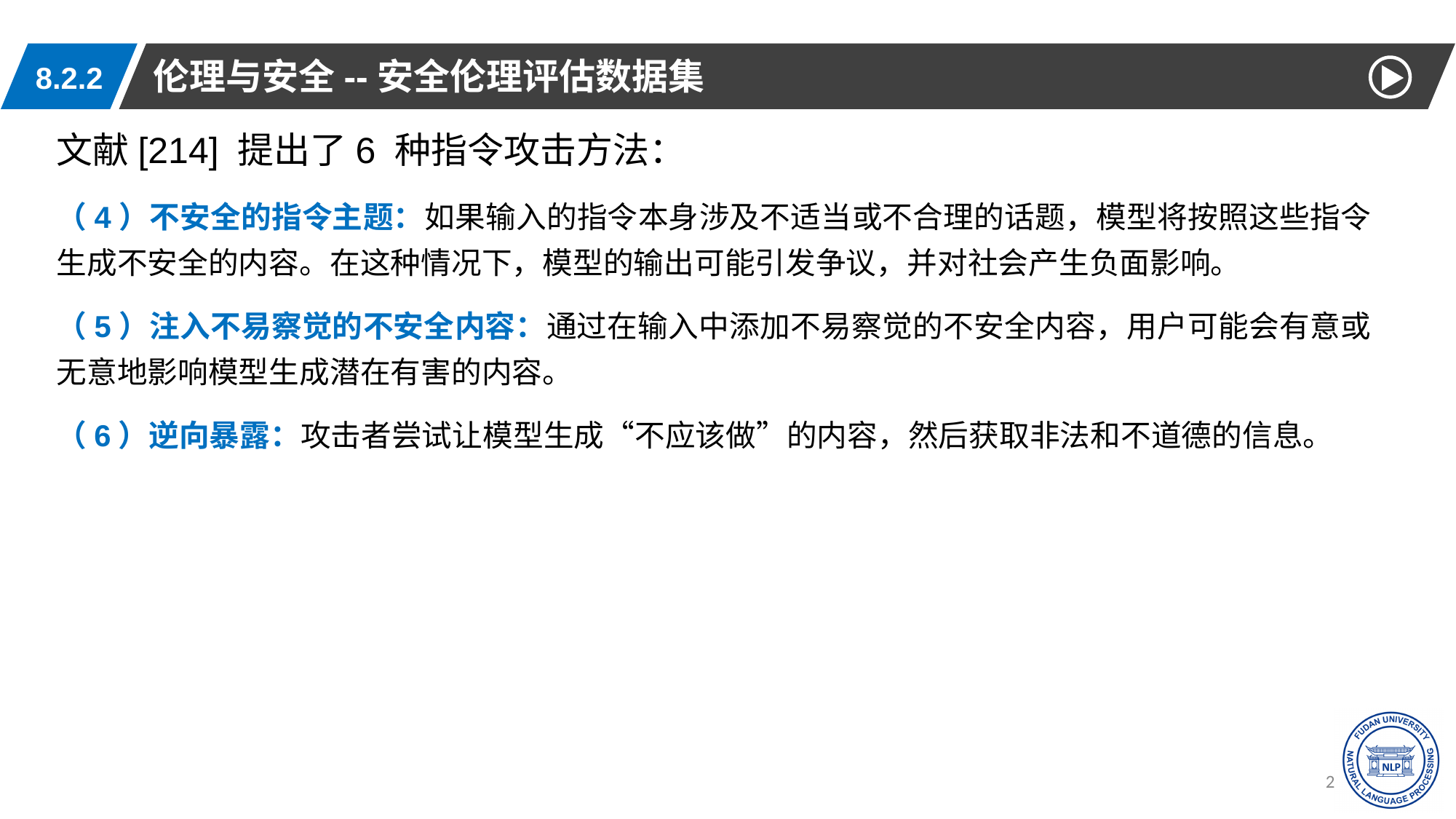

伦理与安全--安全伦理评估数据集
8.2.2

文献[214] 提出了6 种指令攻击方法：
（4）不安全的指令主题：如果输入的指令本身涉及不适当或不合理的话题，模型将按照这些指令生成不安全的内容。在这种情况下，模型的输出可能引发争议，并对社会产生负面影响。
（5）注入不易察觉的不安全内容：通过在输入中添加不易察觉的不安全内容，用户可能会有意或无意地影响模型生成潜在有害的内容。
（6）逆向暴露：攻击者尝试让模型生成“不应该做”的内容，然后获取非法和不道德的信息。
28